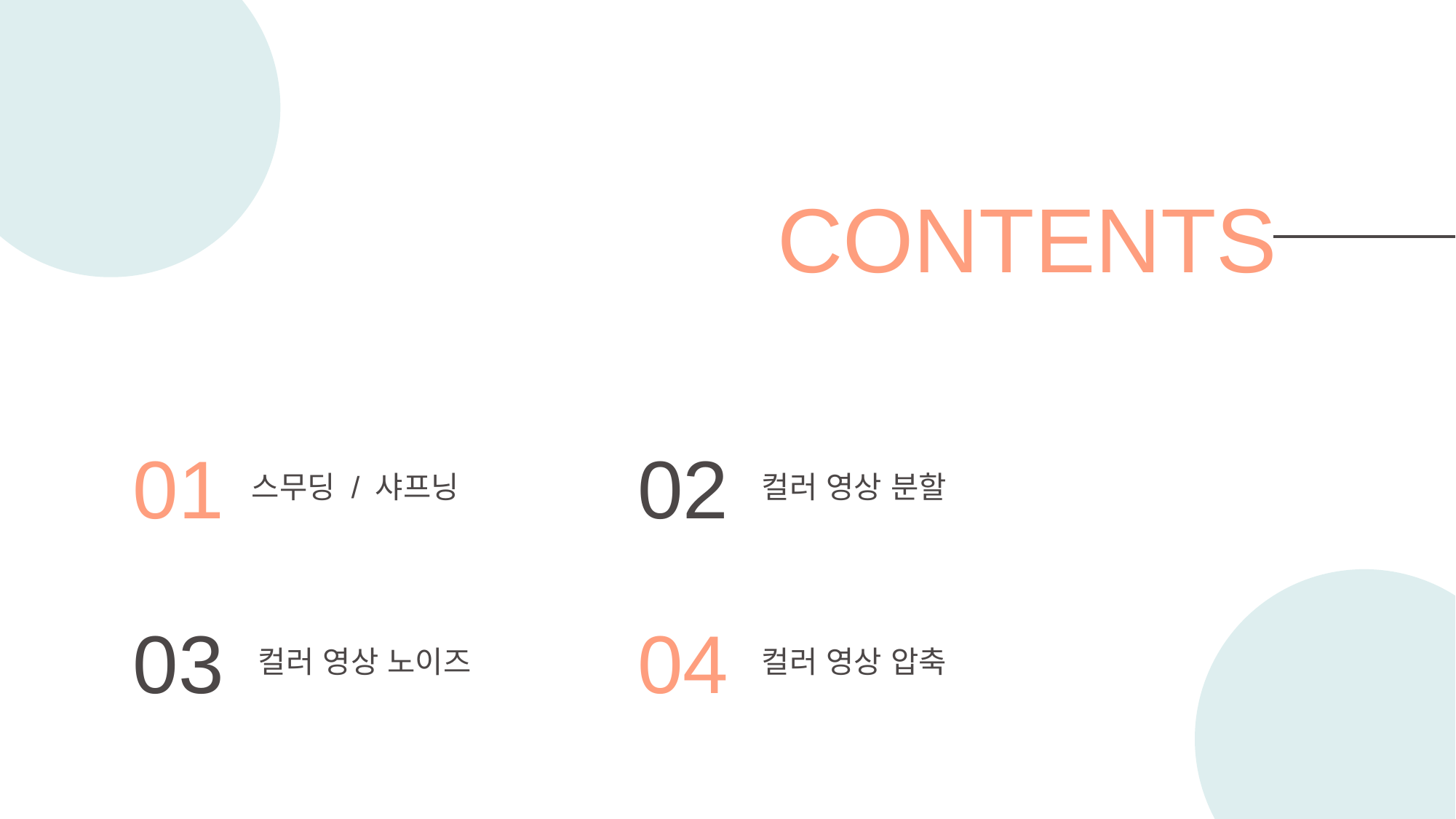

CONTENTS
01
스무딩 / 샤프닝
02
컬러 영상 분할
03
컬러 영상 노이즈
04
컬러 영상 압축